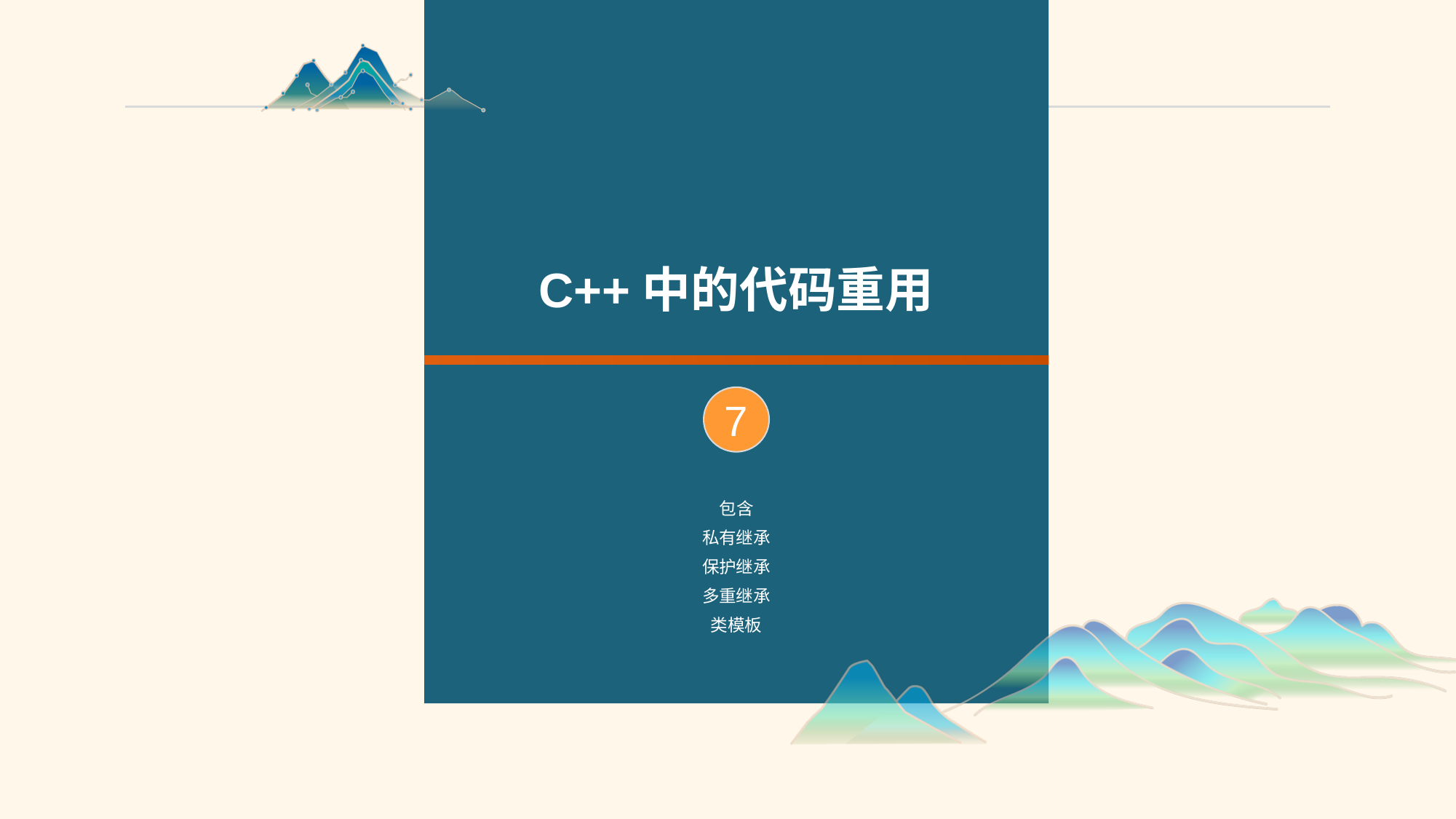

C++中的代码重用
7
包含
私有继承
保护继承
多重继承
类模板